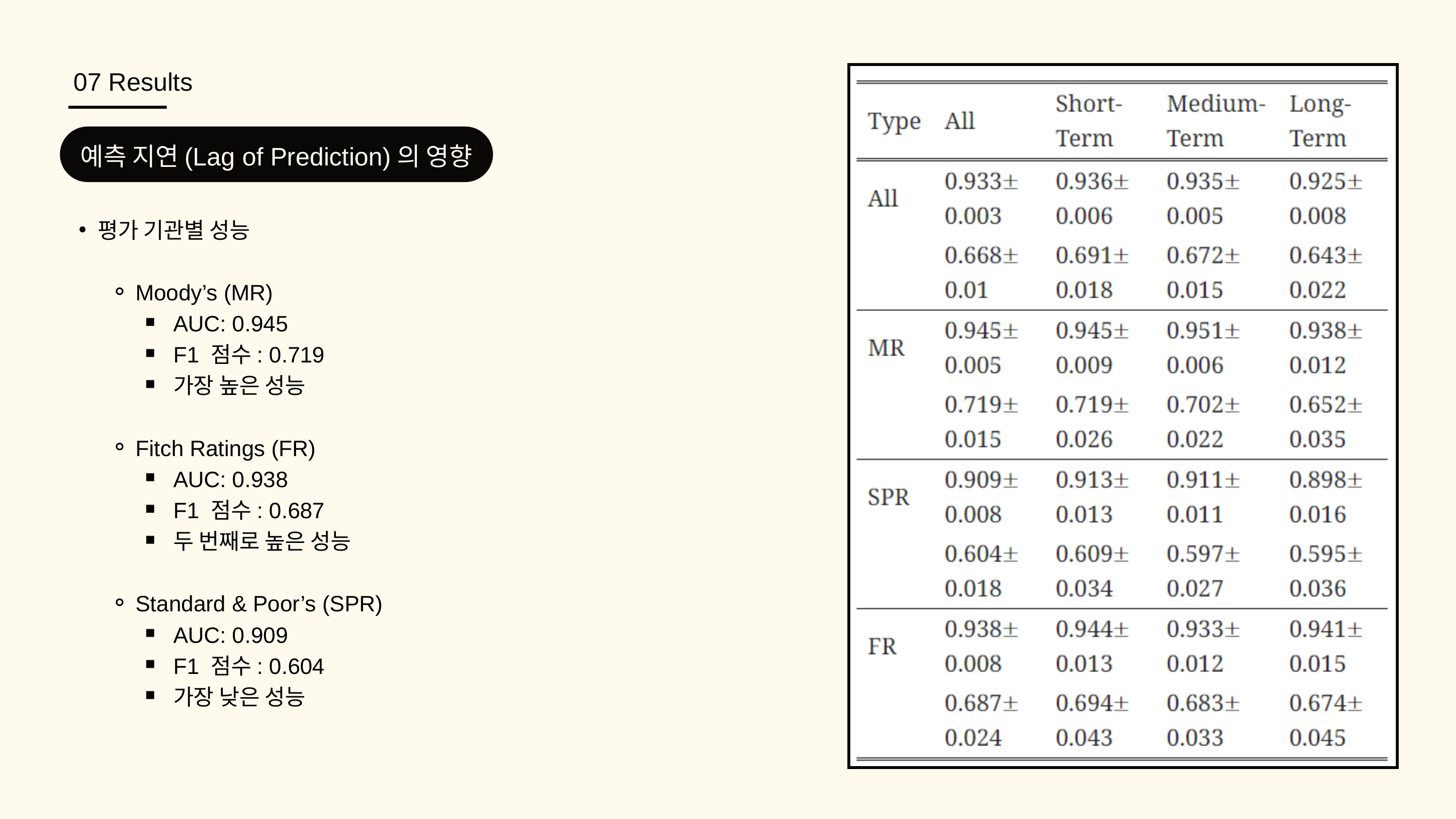

07 Results

예측 지연(Lag of Prediction)의 영향
평가 기관별 성능

Moody’s (MR)
AUC: 0.945
F1 점수: 0.719
가장 높은 성능

Fitch Ratings (FR)
AUC: 0.938
F1 점수: 0.687
두 번째로 높은 성능

Standard & Poor’s (SPR)
AUC: 0.909
F1 점수: 0.604
가장 낮은 성능